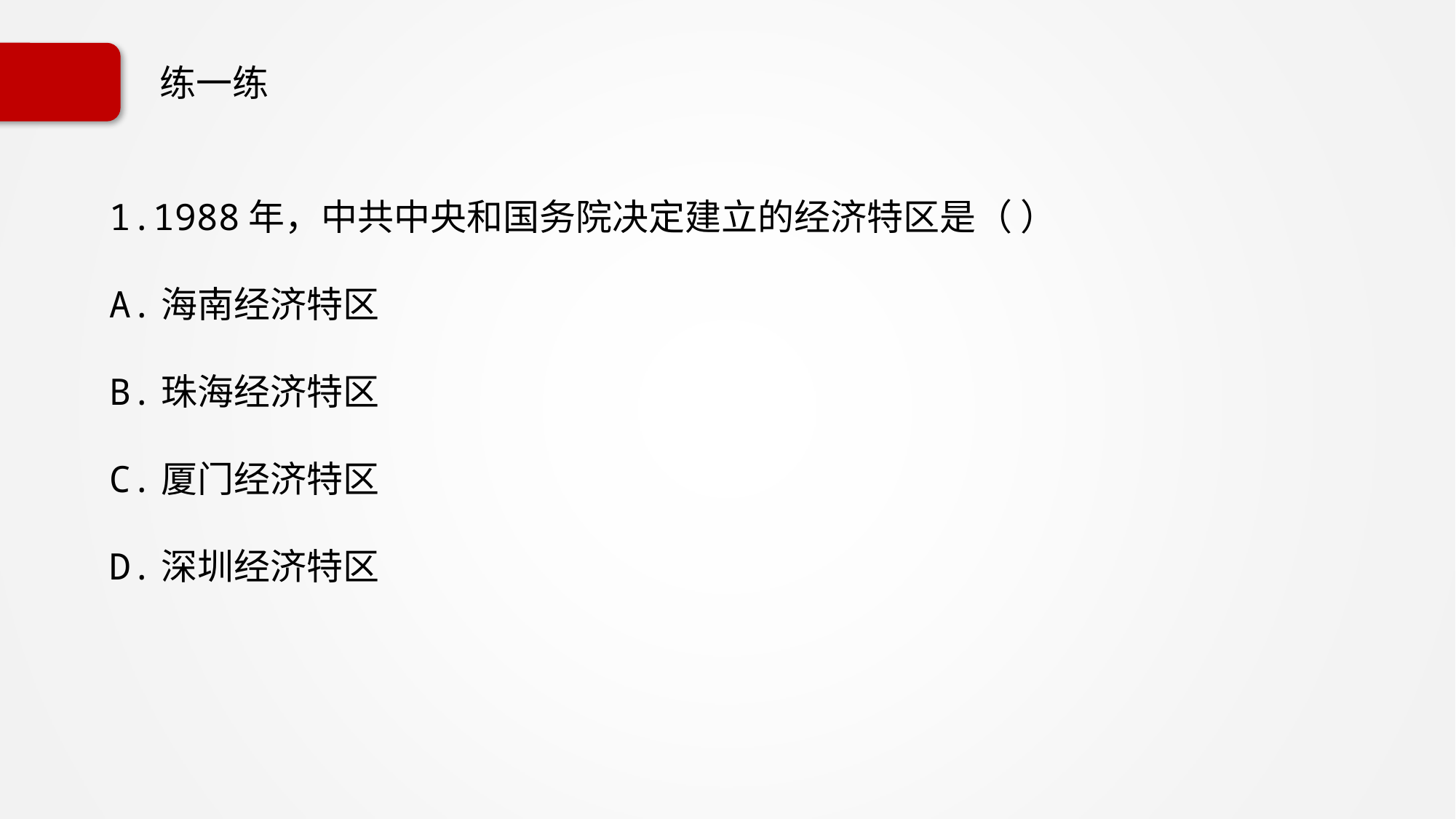

# 练一练
1.1988年，中共中央和国务院决定建立的经济特区是（ ）

A.海南经济特区

B.珠海经济特区

C.厦门经济特区

D.深圳经济特区